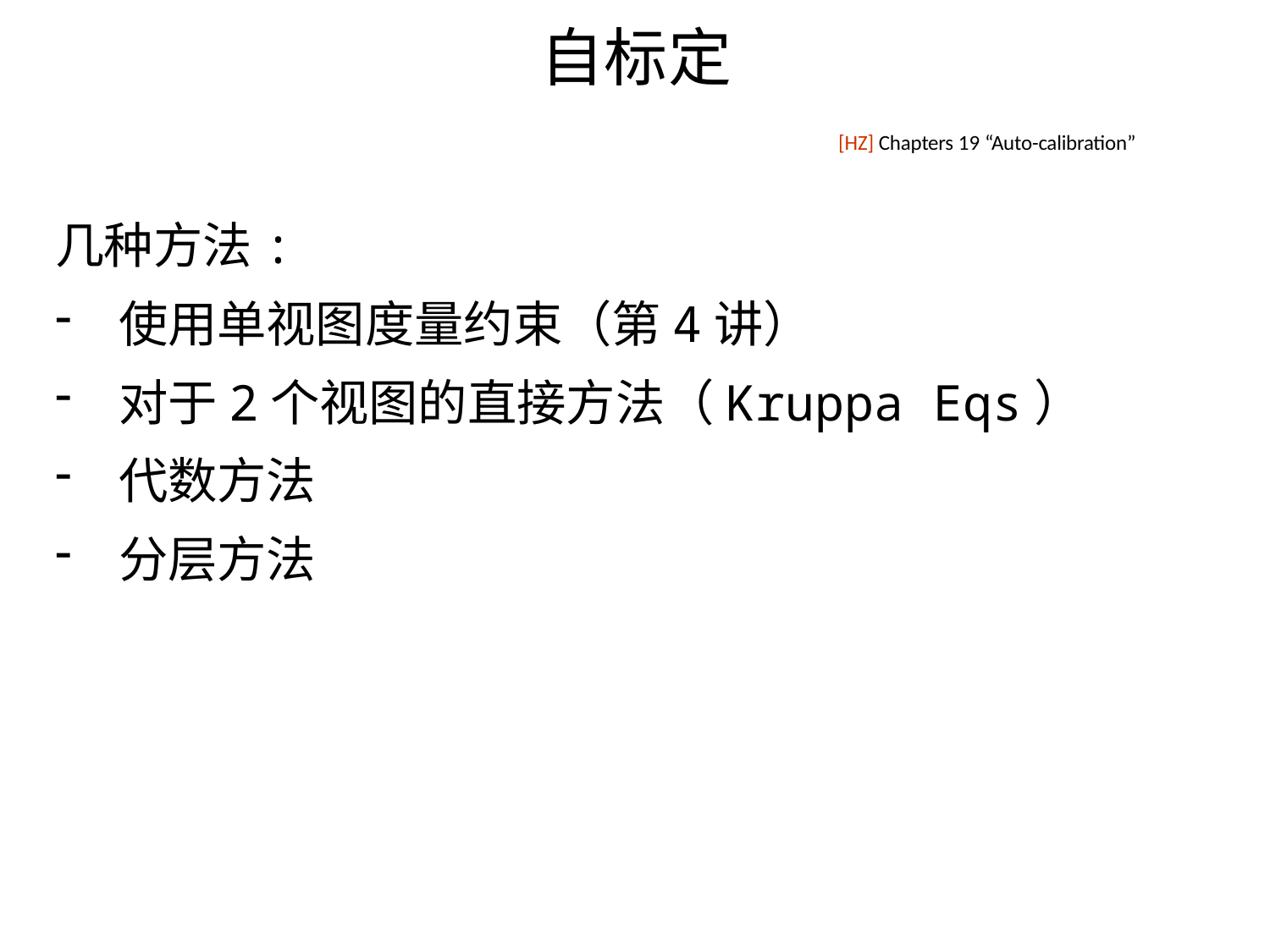

# 自标定
[HZ] Chapters 19 “Auto-calibration”
几种方法:
使用单视图度量约束（第4讲）
对于2个视图的直接方法（Kruppa Eqs）
代数方法
分层方法